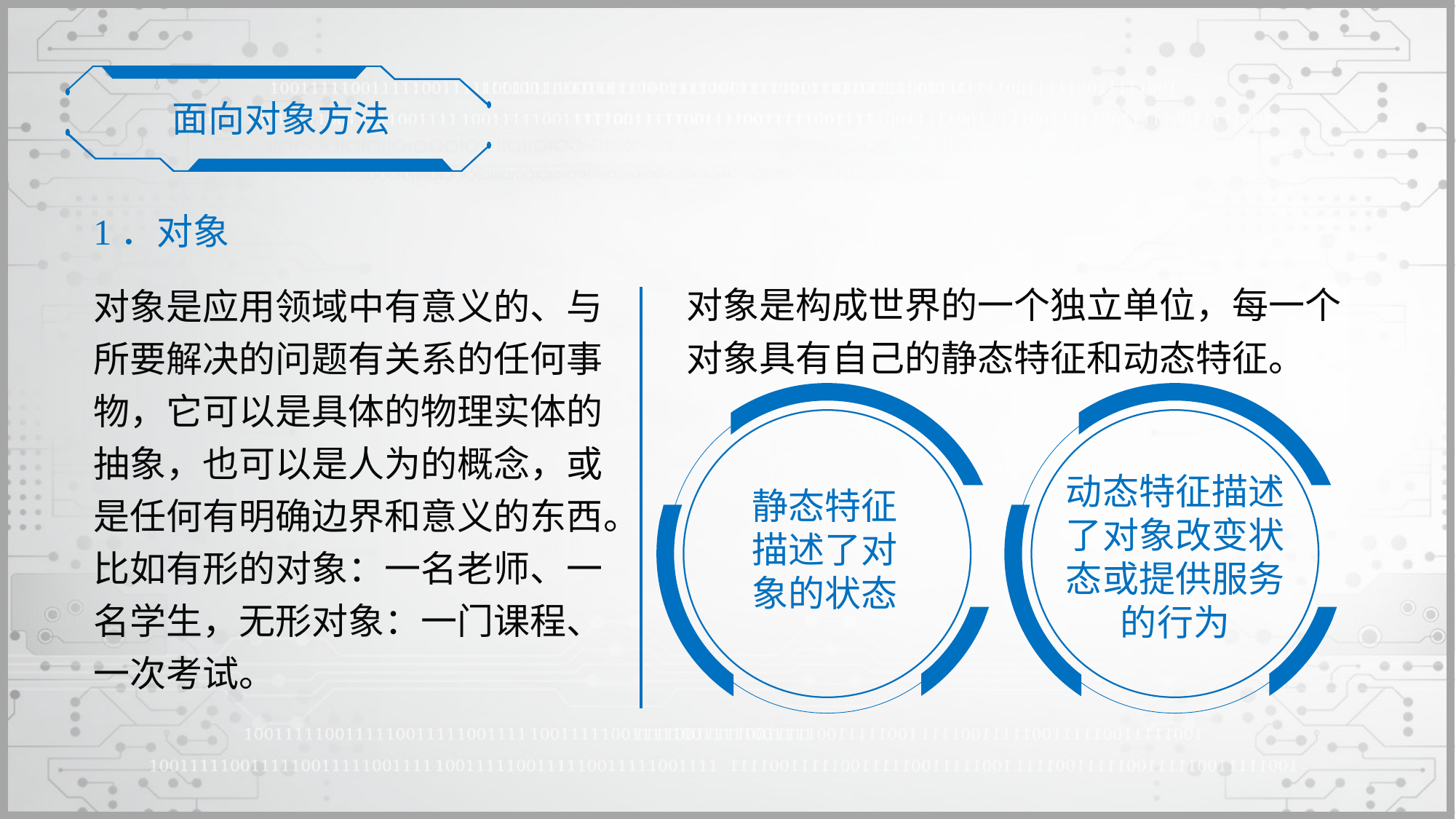

面向对象方法
1．对象
对象是构成世界的一个独立单位，每一个对象具有自己的静态特征和动态特征。
对象是应用领域中有意义的、与所要解决的问题有关系的任何事物，它可以是具体的物理实体的抽象，也可以是人为的概念，或是任何有明确边界和意义的东西。比如有形的对象：一名老师、一名学生，无形对象：一门课程、一次考试。

静态特征描述了对象的状态

动态特征描述了对象改变状态或提供服务的行为